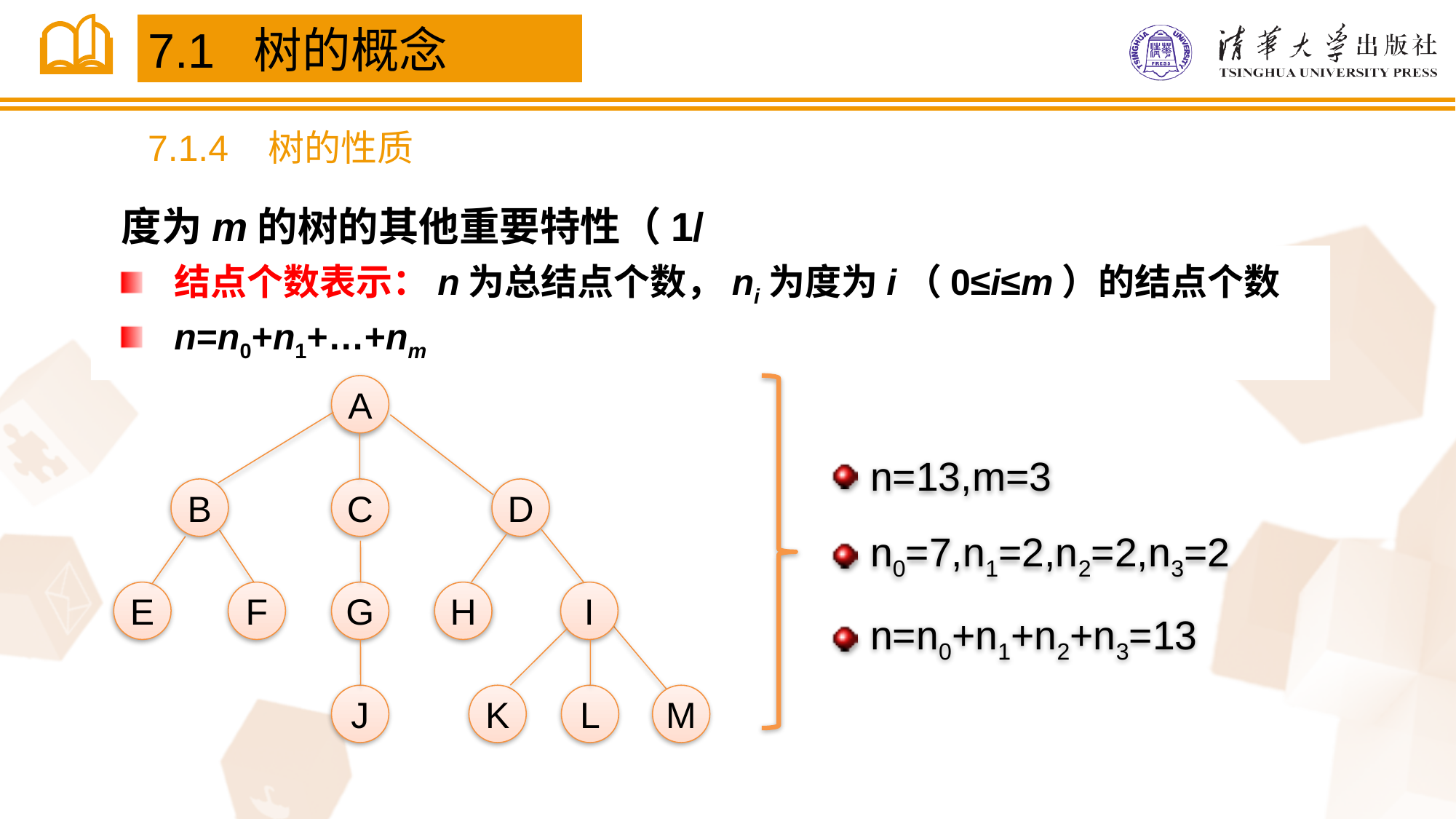

7.1  树的概念
7.1.4   树的性质
度为m的树的其他重要特性（1/2）：
结点个数表示：n为总结点个数，ni为度为i（0≤i≤m）的结点个数
n=n0+n1+…+nm
A

B
C
D

E
F
G
H
I

J
K
L
M

n=13,m=3
n0=7,n1=2,n2=2,n3=2
n=n0+n1+n2+n3=13